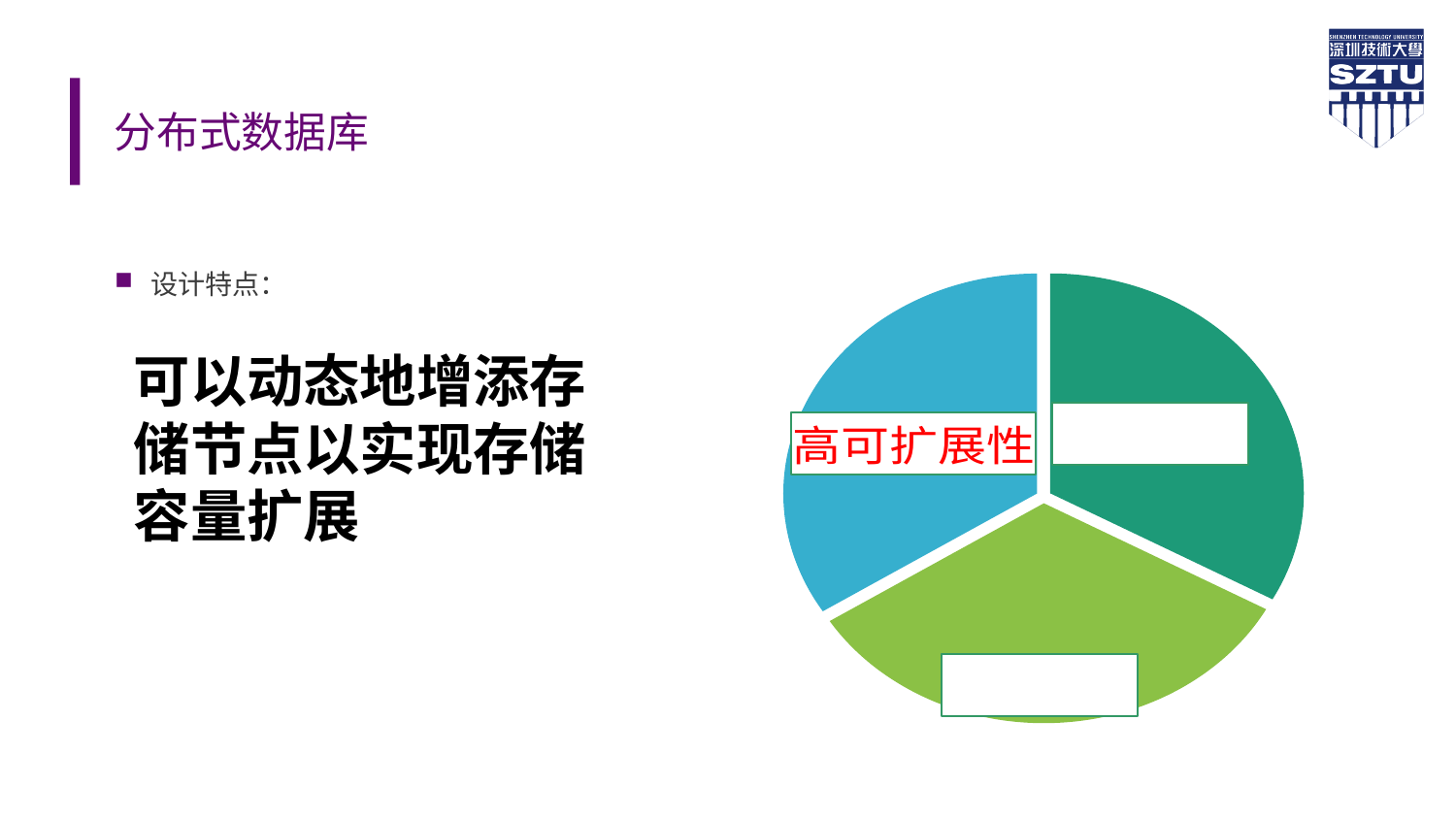

# 分布式数据库
设计特点：

### Chart

| Category | % |
|---|---|
| 1 | 0.33 |
| 2 | 0.33 |
| 3 | 0.34 |
|  | None |
可以动态地增添存储节点以实现存储容量扩展